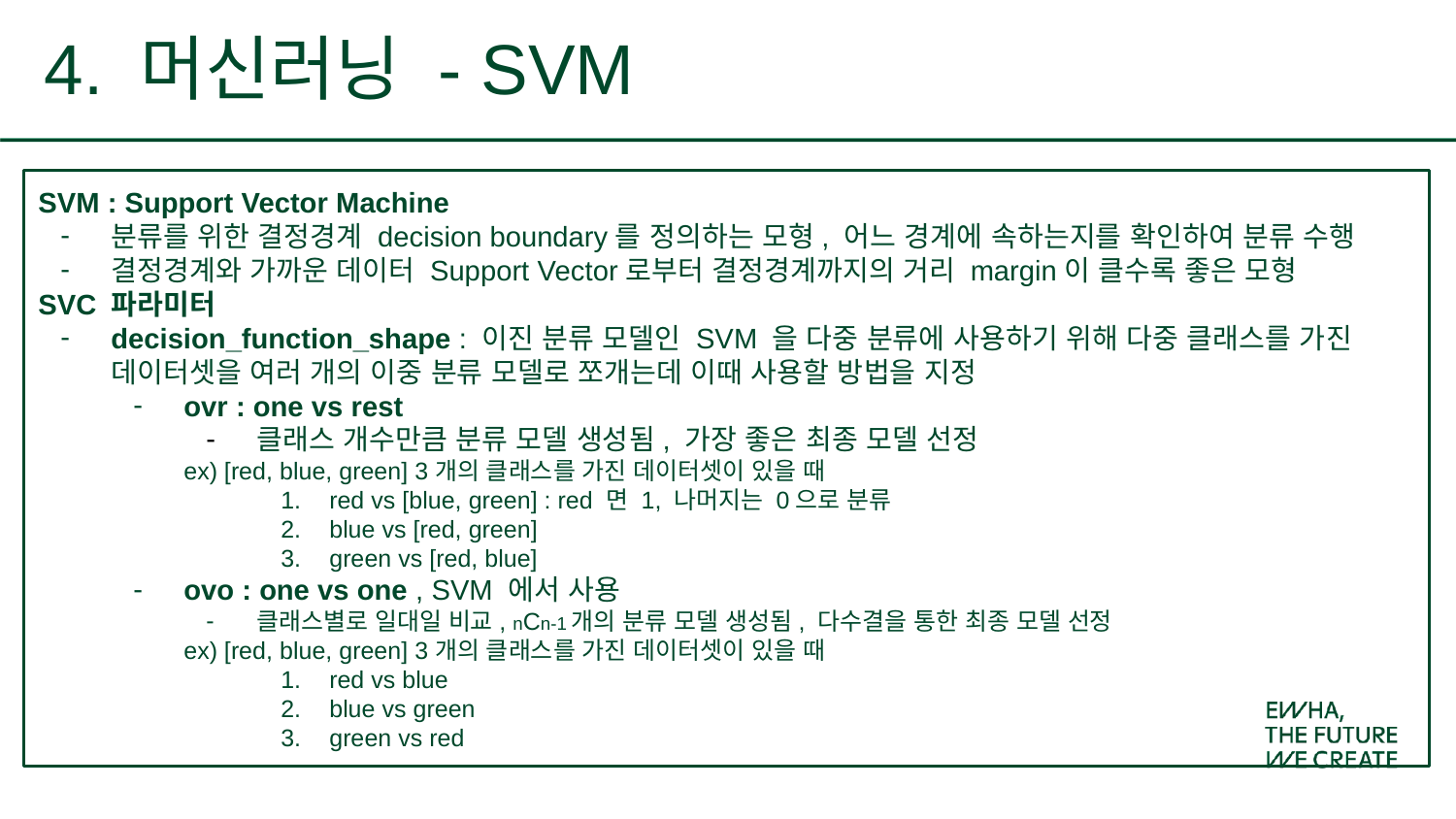

4. 머신러닝 - SVM
SVM : Support Vector Machine
분류를 위한 결정경계 decision boundary를 정의하는 모형, 어느 경계에 속하는지를 확인하여 분류 수행
결정경계와 가까운 데이터 Support Vector로부터 결정경계까지의 거리 margin이 클수록 좋은 모형
SVC 파라미터
decision_function_shape : 이진 분류 모델인 SVM 을 다중 분류에 사용하기 위해 다중 클래스를 가진 데이터셋을 여러 개의 이중 분류 모델로 쪼개는데 이때 사용할 방법을 지정
ovr : one vs rest
클래스 개수만큼 분류 모델 생성됨, 가장 좋은 최종 모델 선정
ex) [red, blue, green] 3개의 클래스를 가진 데이터셋이 있을 때
red vs [blue, green] : red 면 1, 나머지는 0으로 분류
blue vs [red, green]
green vs [red, blue]
ovo : one vs one , SVM 에서 사용
클래스별로 일대일 비교, nCn-1개의 분류 모델 생성됨, 다수결을 통한 최종 모델 선정
ex) [red, blue, green] 3개의 클래스를 가진 데이터셋이 있을 때
red vs blue
blue vs green
green vs red